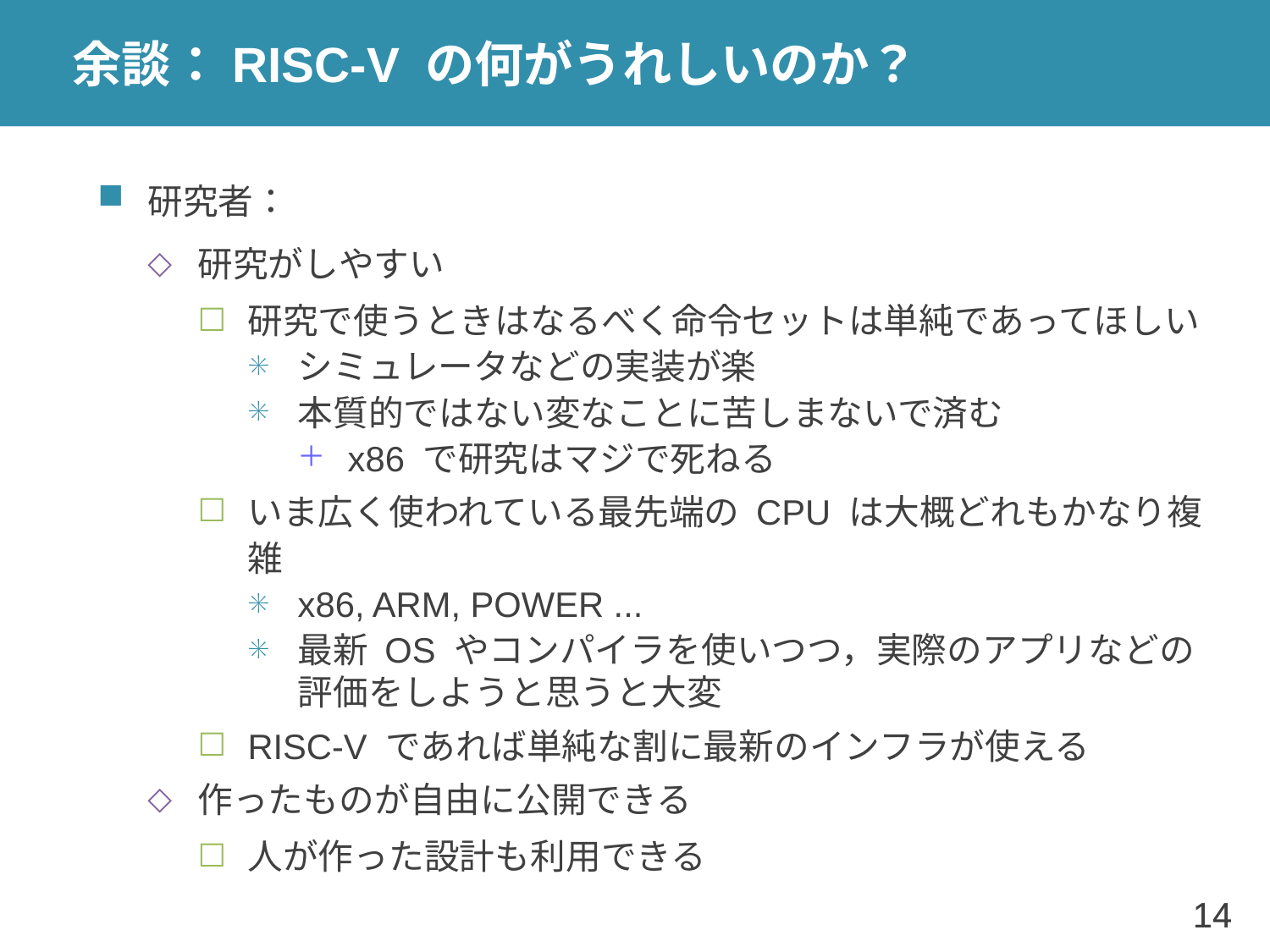

# 余談：RISC-V の何がうれしいのか？
研究者：
研究がしやすい
研究で使うときはなるべく命令セットは単純であってほしい
シミュレータなどの実装が楽
本質的ではない変なことに苦しまないで済む
x86 で研究はマジで死ねる
いま広く使われている最先端の CPU は大概どれもかなり複雑
x86, ARM, POWER ...
最新 OS やコンパイラを使いつつ，実際のアプリなどの評価をしようと思うと大変
RISC-V であれば単純な割に最新のインフラが使える
作ったものが自由に公開できる
人が作った設計も利用できる